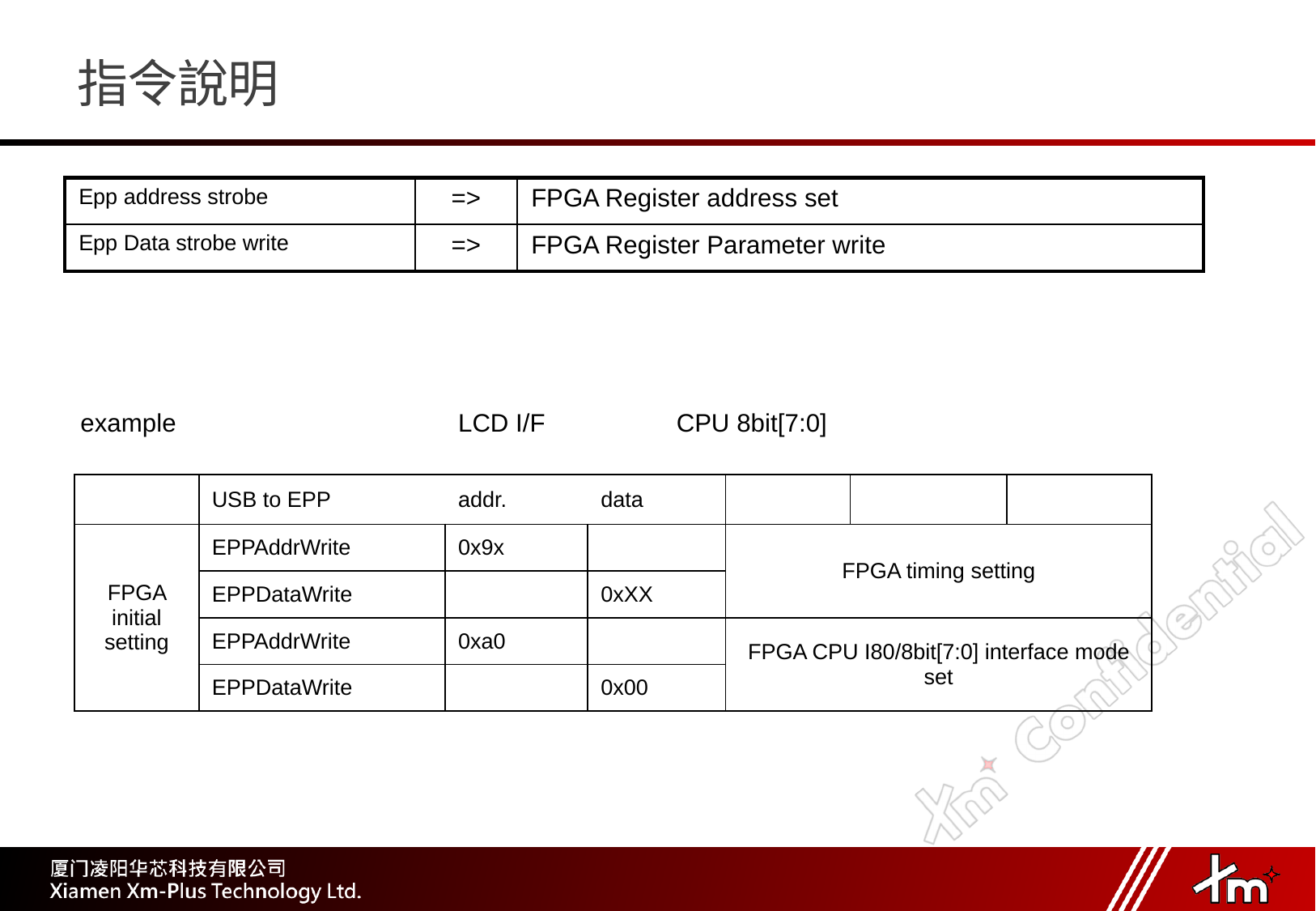

# 指令說明
| Epp address strobe | => | FPGA Register address set |
| --- | --- | --- |
| Epp Data strobe write | => | FPGA Register Parameter write |
| example | LCD I/F | CPU 8bit[7:0] |
| --- | --- | --- |
|  | USB to EPP | addr. | data |  |  |  |
| --- | --- | --- | --- | --- | --- | --- |
| FPGA initial setting | EPPAddrWrite | 0x9x |  | FPGA timing setting |  |  |
|  | EPPDataWrite |  | 0xXX |  |  |  |
|  | EPPAddrWrite | 0xa0 |  | FPGA CPU I80/8bit[7:0] interface mode set |  |  |
|  | EPPDataWrite |  | 0x00 |  |  |  |